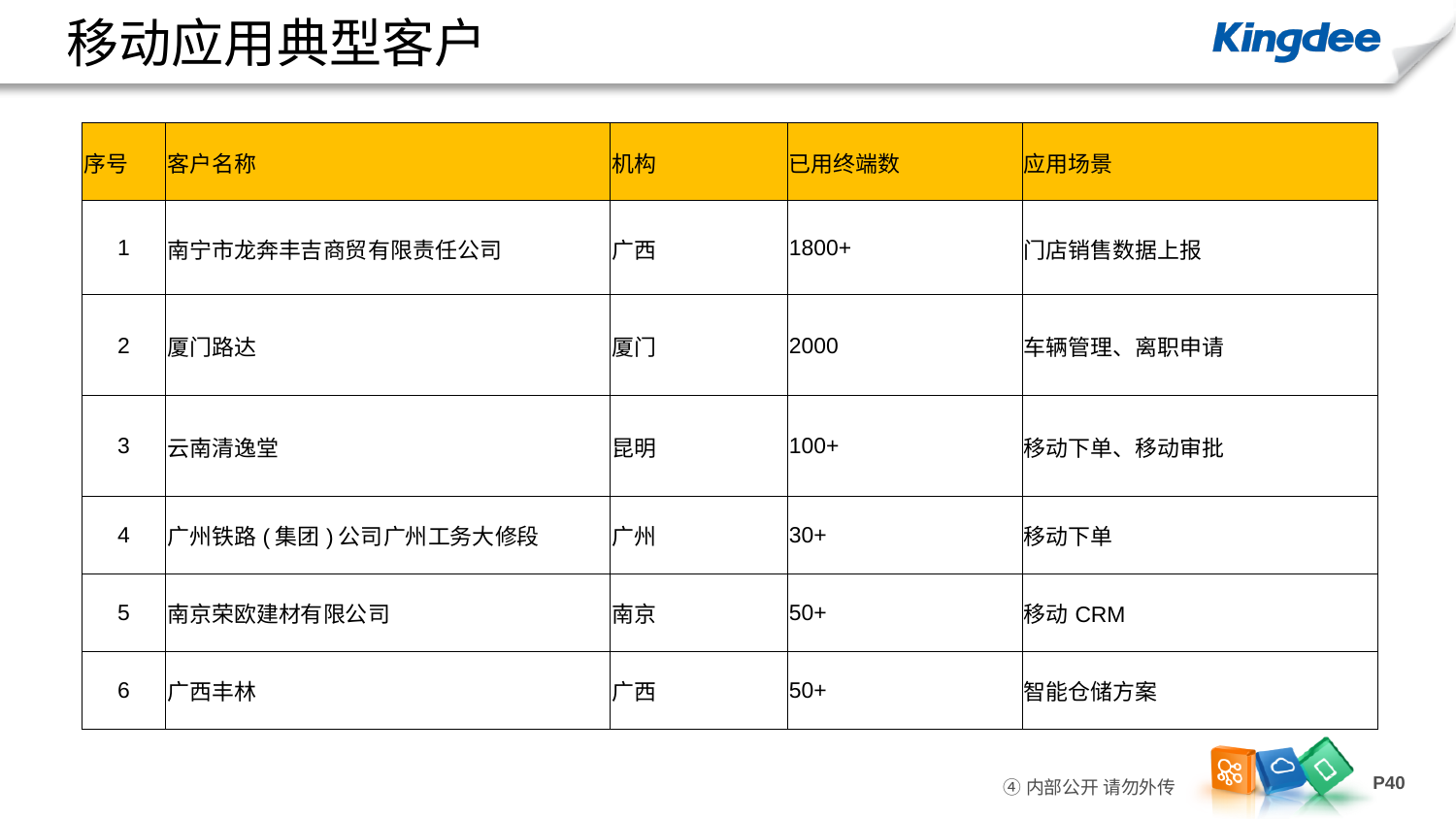

# 移动应用典型客户
| 序号 | 客户名称 | 机构 | 已用终端数 | 应用场景 |
| --- | --- | --- | --- | --- |
| 1 | 南宁市龙奔丰吉商贸有限责任公司 | 广西 | 1800+ | 门店销售数据上报 |
| 2 | 厦门路达 | 厦门 | 2000 | 车辆管理、离职申请 |
| 3 | 云南清逸堂 | 昆明 | 100+ | 移动下单、移动审批 |
| 4 | 广州铁路(集团)公司广州工务大修段 | 广州 | 30+ | 移动下单 |
| 5 | 南京荣欧建材有限公司 | 南京 | 50+ | 移动CRM |
| 6 | 广西丰林 | 广西 | 50+ | 智能仓储方案 |